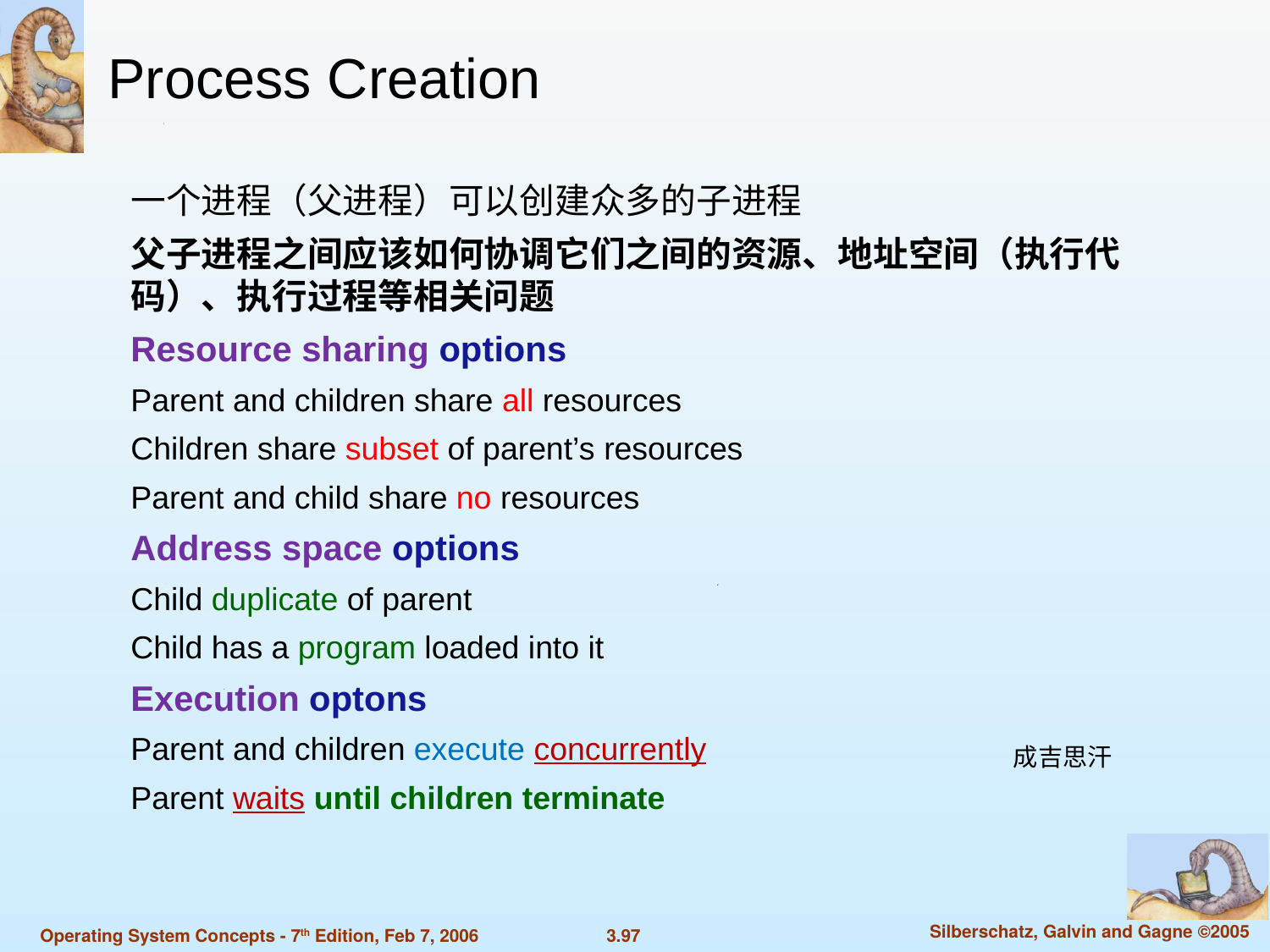

Process Creation
一个进程（父进程）可以创建众多的子进程
父子进程之间应该如何协调它们之间的资源、地址空间（执行代码）、执行过程等相关问题
Resource sharing options
Parent and children share all resources
Children share subset of parent’s resources
Parent and child share no resources
Address space options
Child duplicate of parent
Child has a program loaded into it
Execution optons
Parent and children execute concurrently
Parent waits until children terminate
成吉思汗